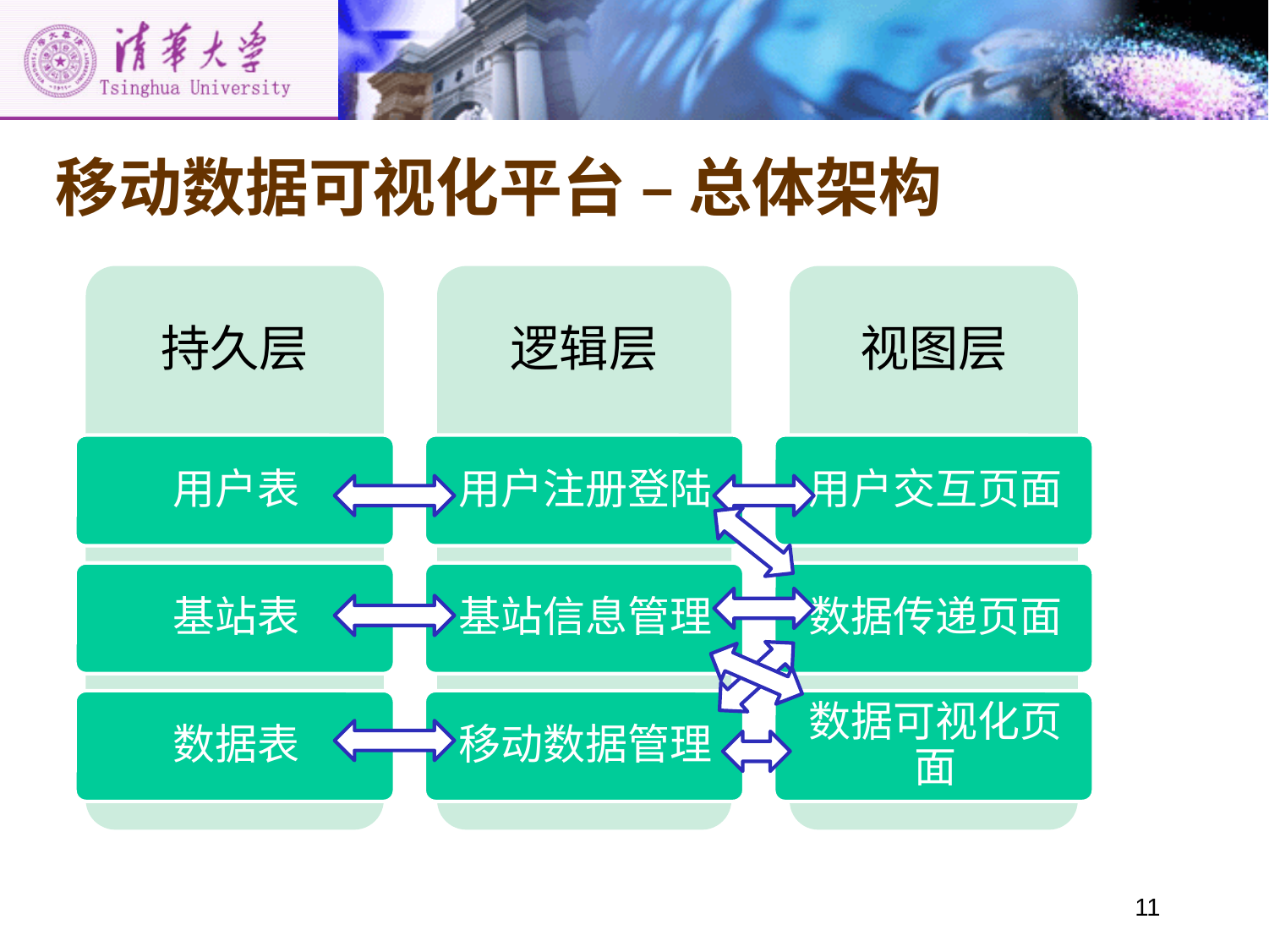

# 移动数据可视化平台 – 总体架构
持久层
用户表
基站表
数据表
逻辑层
用户注册登陆
基站信息管理
移动数据管理
视图层
用户交互页面
数据传递页面
数据可视化页面

11